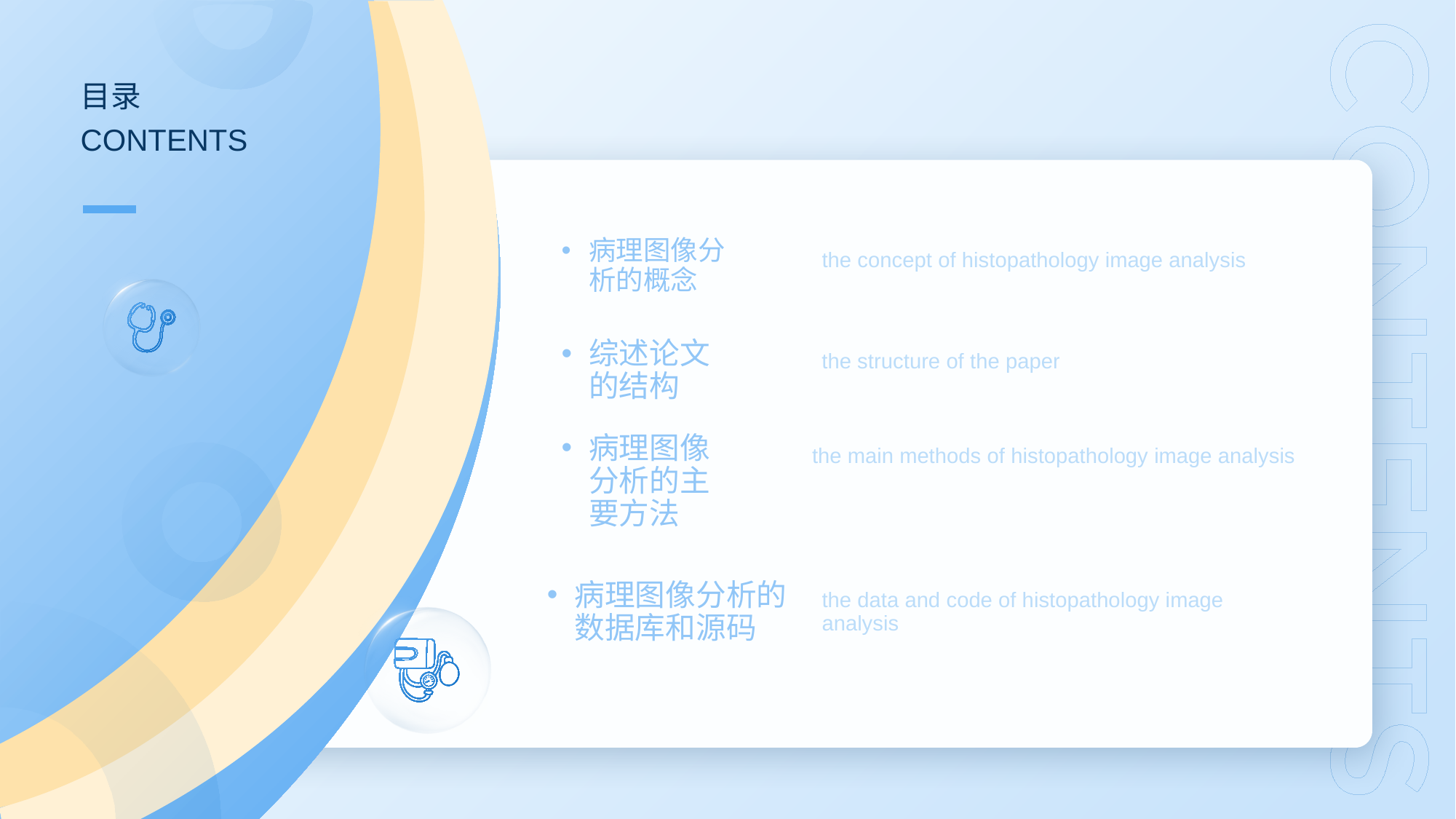

病理图像分析的概念
the concept of histopathology image analysis
综述论文的结构
the structure of the paper
病理图像分析的主要方法
the main methods of histopathology image analysis
病理图像分析的数据库和源码
the data and code of histopathology image analysis